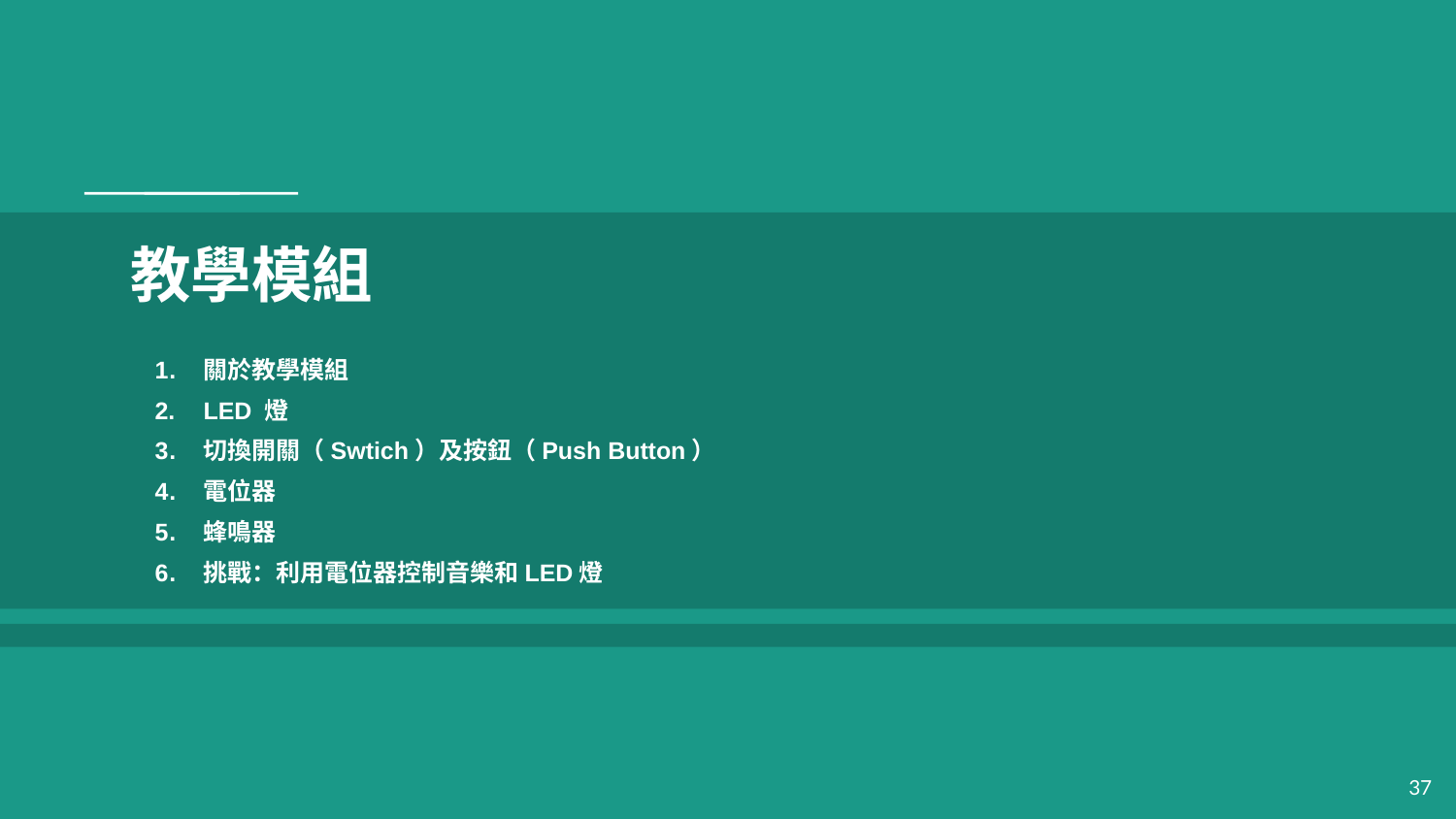

# 教學模組
關於教學模組
LED 燈
切換開關（Swtich）及按鈕（Push Button）
電位器
蜂鳴器
挑戰：利用電位器控制音樂和LED燈
37